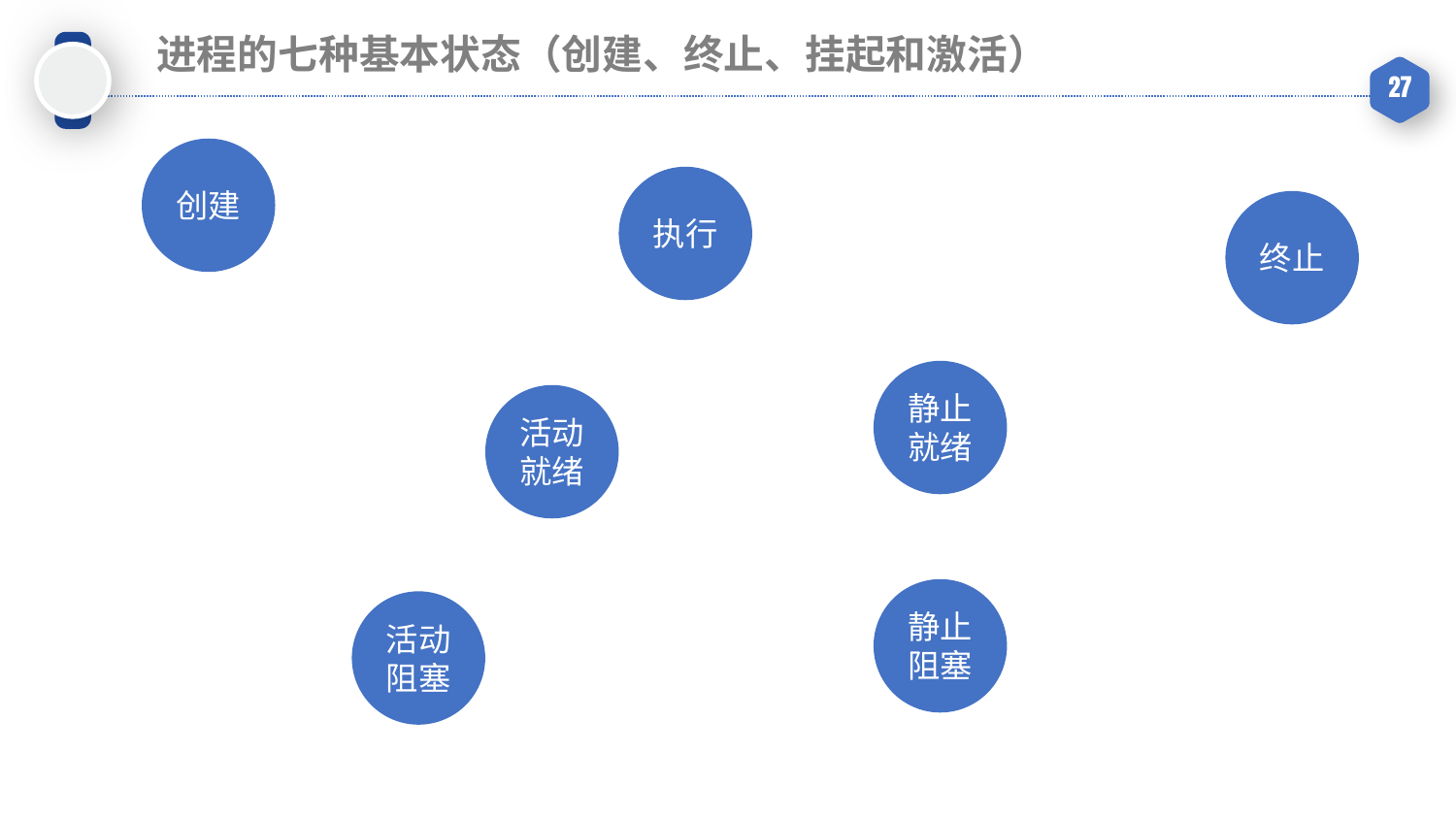

进程的七种基本状态（创建、终止、挂起和激活）
创建
执行
终止
静止就绪
活动就绪
静止阻塞
活动阻塞